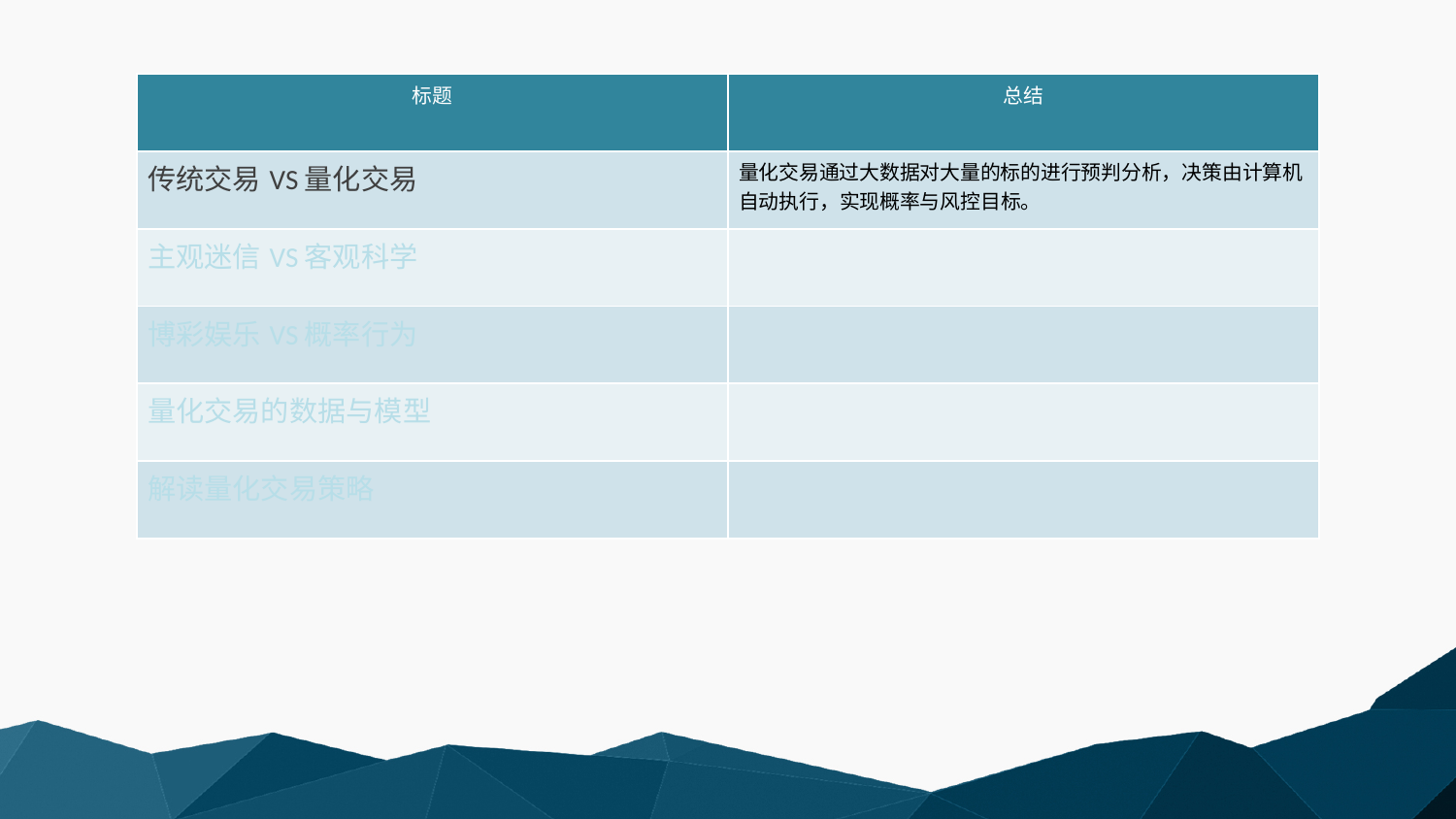

| 标题 | 总结 |
| --- | --- |
| 传统交易VS量化交易 | 量化交易通过大数据对大量的标的进行预判分析，决策由计算机自动执行，实现概率与风控目标。 |
| 主观迷信VS客观科学 |  |
| 博彩娱乐VS概率行为 |  |
| 量化交易的数据与模型 |  |
| 解读量化交易策略 |  |